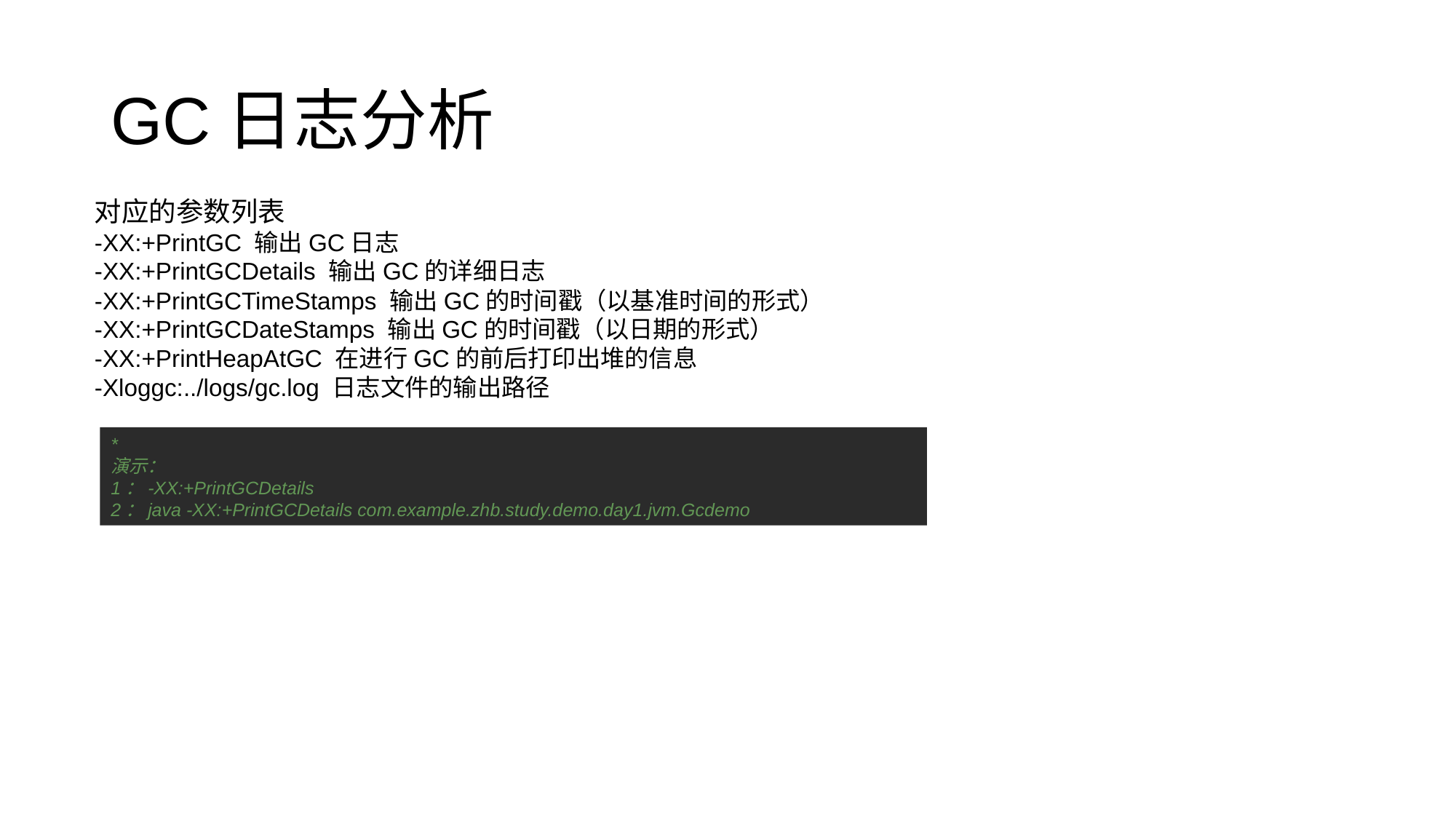

# GC日志分析
对应的参数列表
-XX:+PrintGC 输出GC日志
-XX:+PrintGCDetails 输出GC的详细日志
-XX:+PrintGCTimeStamps 输出GC的时间戳（以基准时间的形式）
-XX:+PrintGCDateStamps 输出GC的时间戳（以日期的形式）
-XX:+PrintHeapAtGC 在进行GC的前后打印出堆的信息
-Xloggc:../logs/gc.log 日志文件的输出路径

*
演示：
1：-XX:+PrintGCDetails
2：java -XX:+PrintGCDetails com.example.zhb.study.demo.day1.jvm.Gcdemo